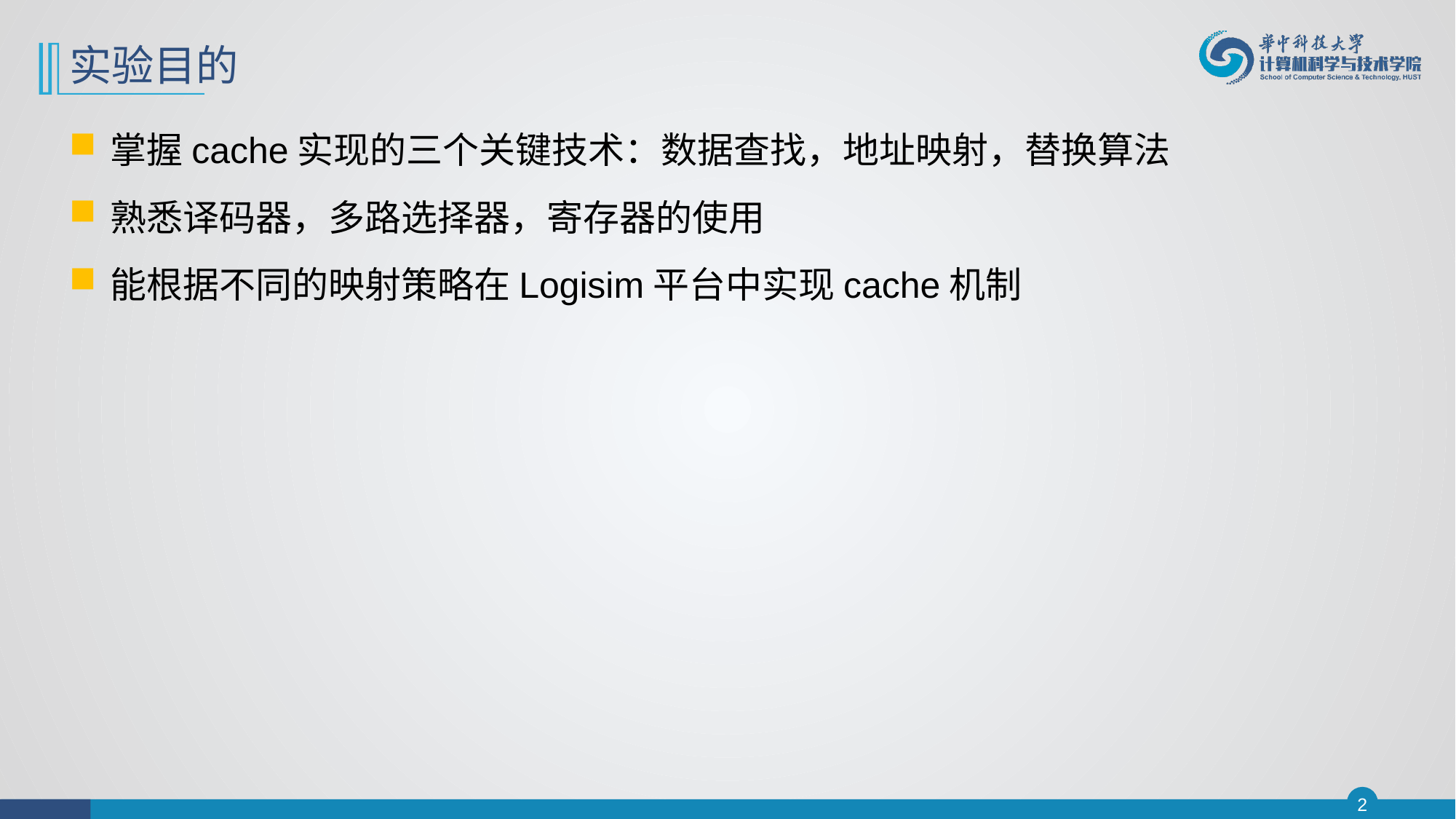

# 实验目的
掌握cache实现的三个关键技术：数据查找，地址映射，替换算法
熟悉译码器，多路选择器，寄存器的使用
能根据不同的映射策略在Logisim平台中实现cache机制